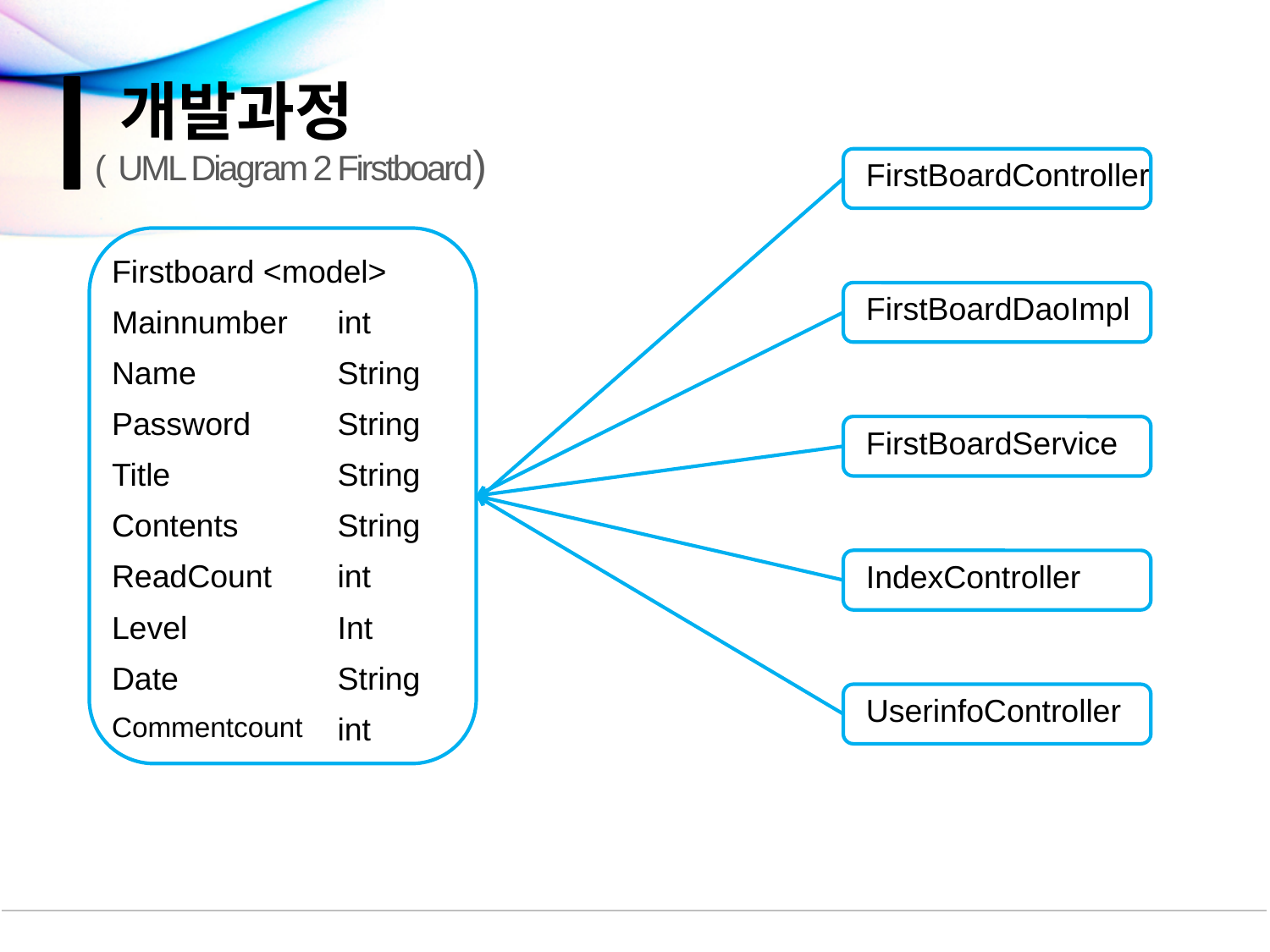

개발과정

(  UML Diagram 2 Firstboard)

FirstBoardController

| Firstboard <model> |  |
| --- | --- |
| Mainnumber | int |
| Name | String |
| Password | String |
| Title | String |
| Contents | String |
| ReadCount | int |
| Level | Int |
| Date | String |
| Commentcount | int |

FirstBoardDaoImpl

FirstBoardService

IndexController

UserinfoController